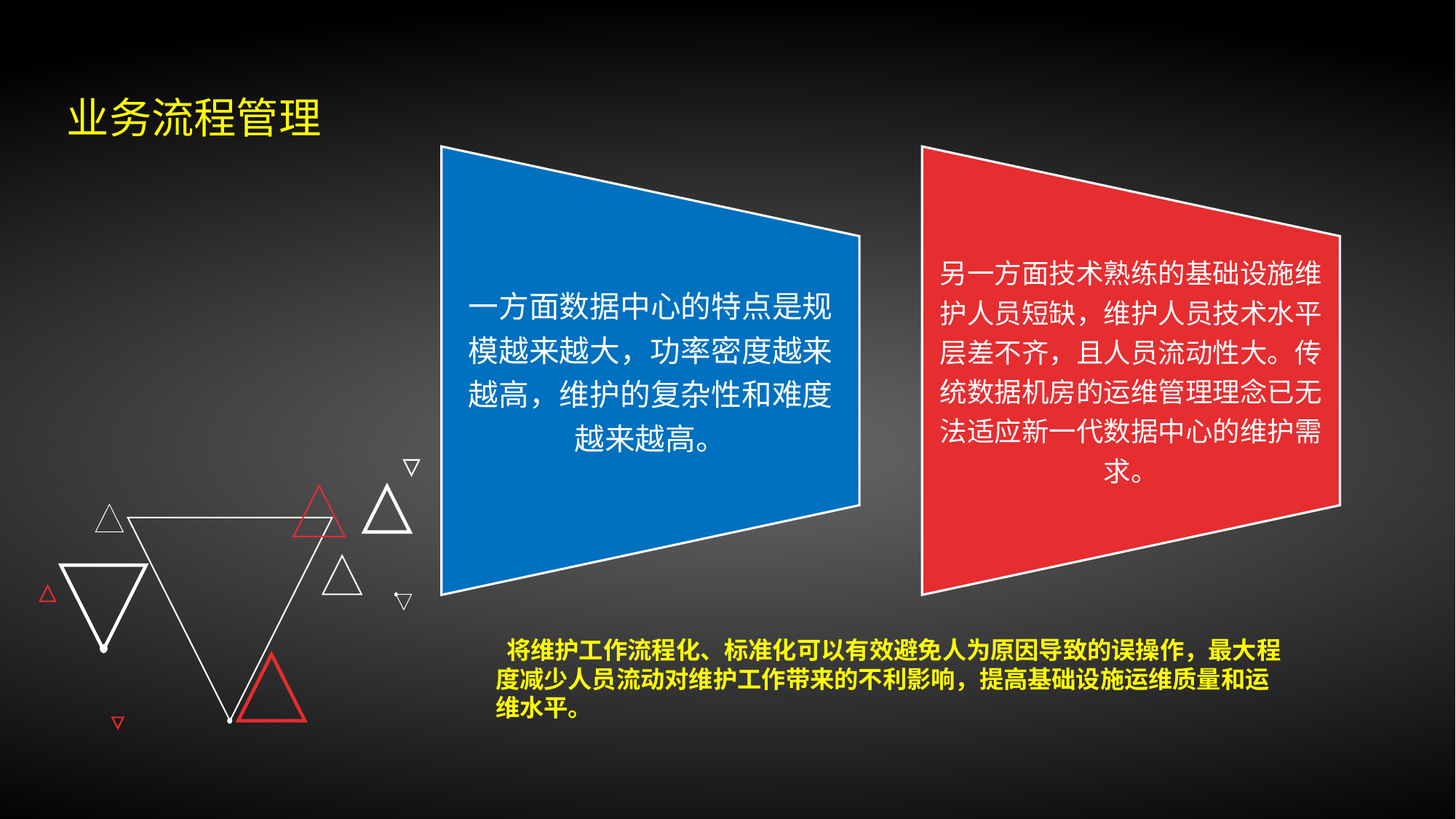

业务流程管理
一方面数据中心的特点是规模越来越大，功率密度越来越高，维护的复杂性和难度越来越高。
另一方面技术熟练的基础设施维护人员短缺，维护人员技术水平层差不齐，且人员流动性大。传统数据机房的运维管理理念已无法适应新一代数据中心的维护需求。

 将维护工作流程化、标准化可以有效避免人为原因导致的误操作，最大程度减少人员流动对维护工作带来的不利影响，提高基础设施运维质量和运维水平。